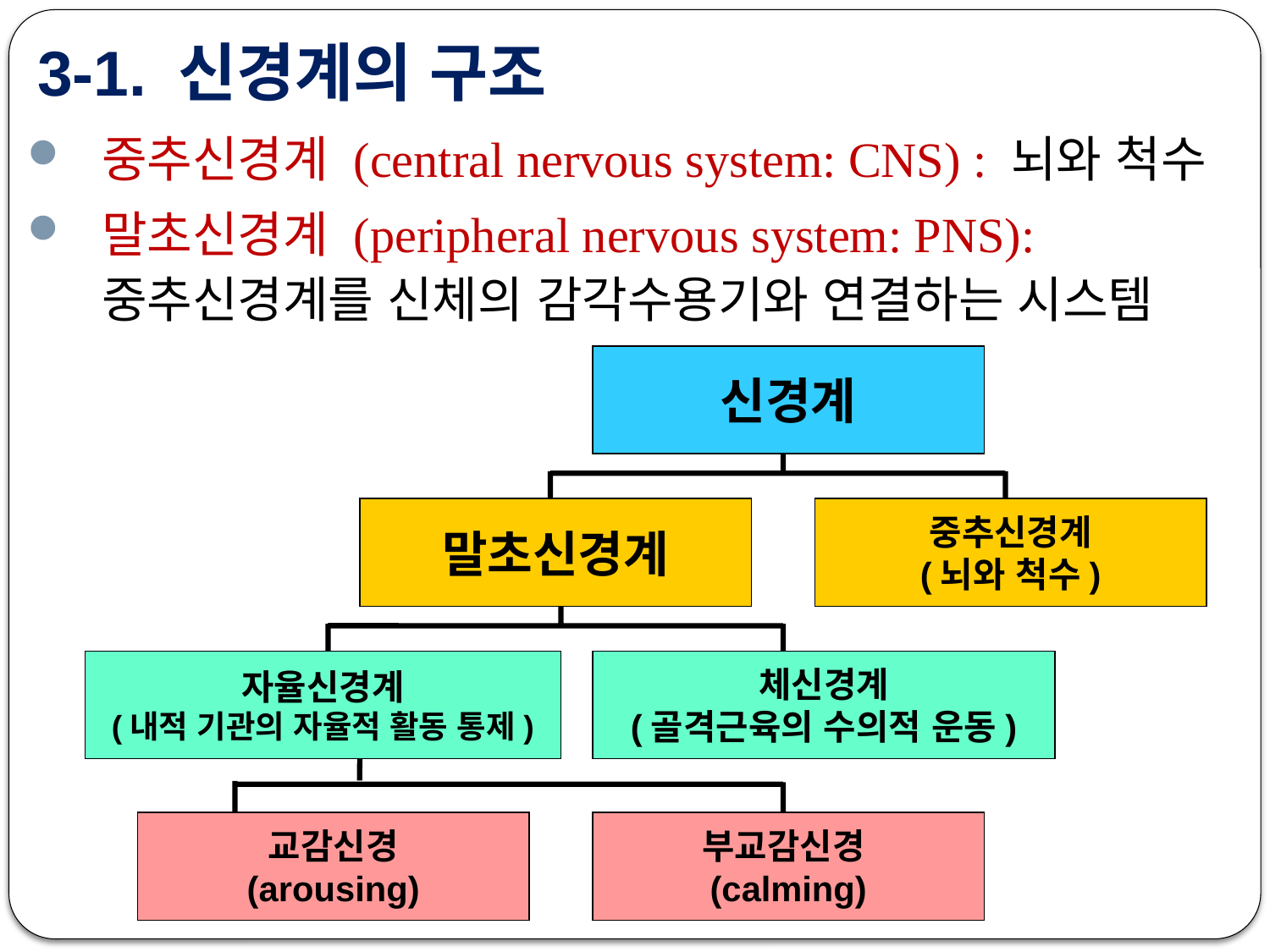

# 3-1. 신경계의 구조
중추신경계 (central nervous system: CNS) : 뇌와 척수
말초신경계 (peripheral nervous system: PNS): 중추신경계를 신체의 감각수용기와 연결하는 시스템
신경계

말초신경계
중추신경계
(뇌와 척수)

자율신경계
(내적 기관의 자율적 활동 통제)
체신경계
(골격근육의 수의적 운동)

교감신경
(arousing)
부교감신경
(calming)